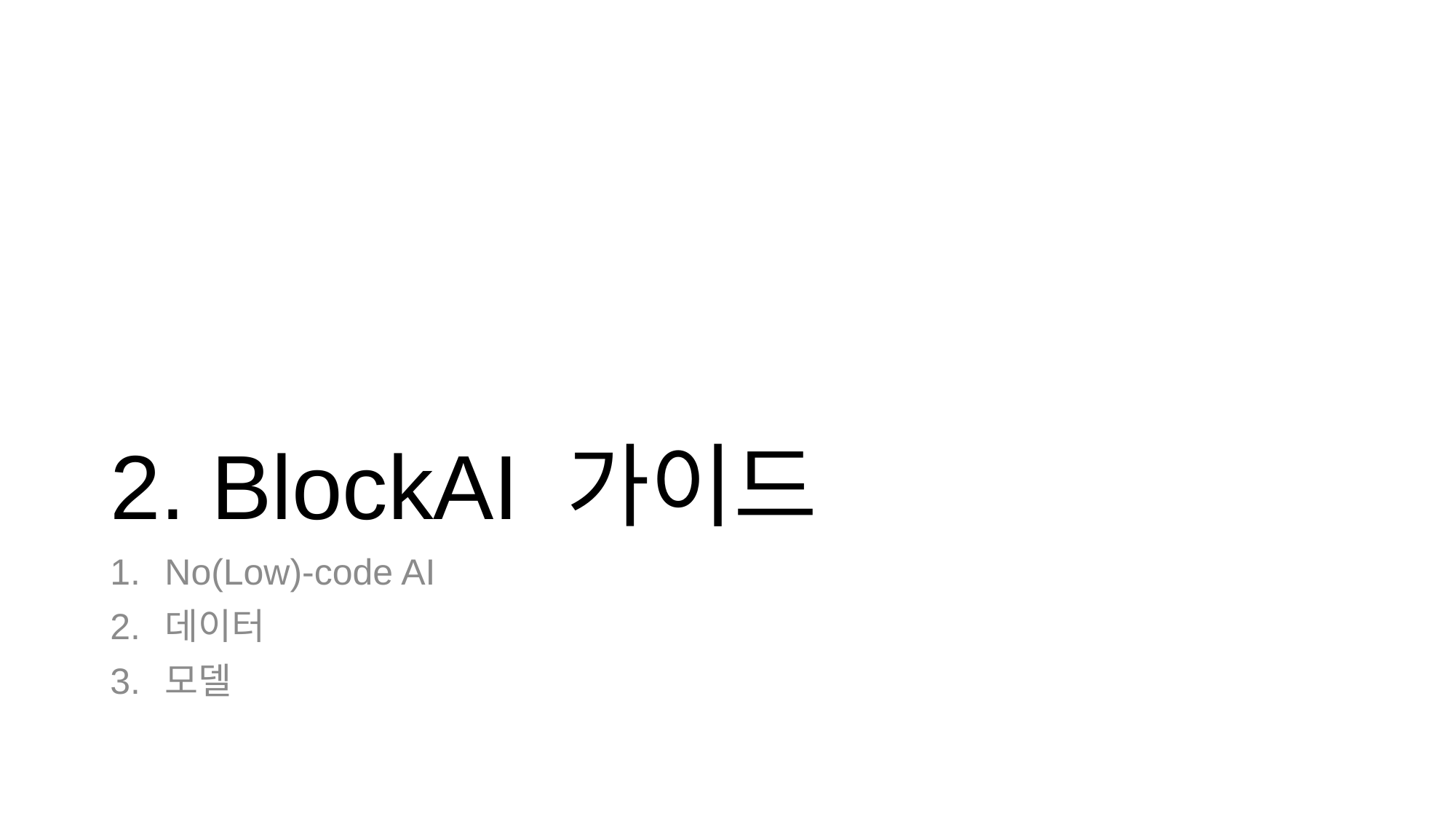

# 2. BlockAI 가이드
No(Low)-code AI
데이터
모델